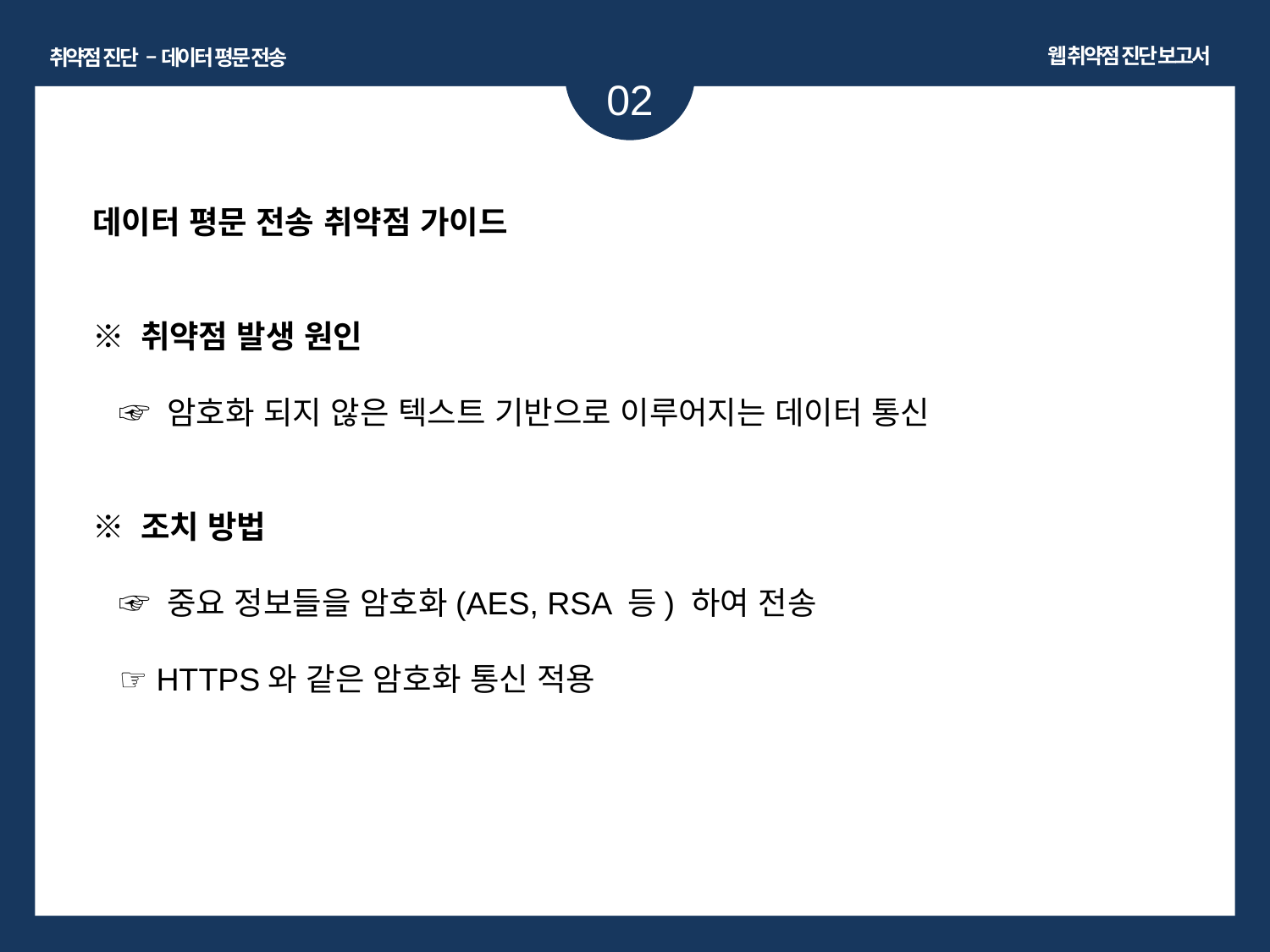

웹 취약점 진단 보고서
취약점 진단  –  데이터 평문 전송
02

데이터 평문 전송 취약점 가이드

※ 취약점 발생 원인

   ☞ 암호화 되지 않은 텍스트 기반으로 이루어지는 데이터 통신

※ 조치 방법

   ☞ 중요 정보들을 암호화(AES, RSA 등) 하여 전송

   ☞ HTTPS와 같은 암호화 통신 적용